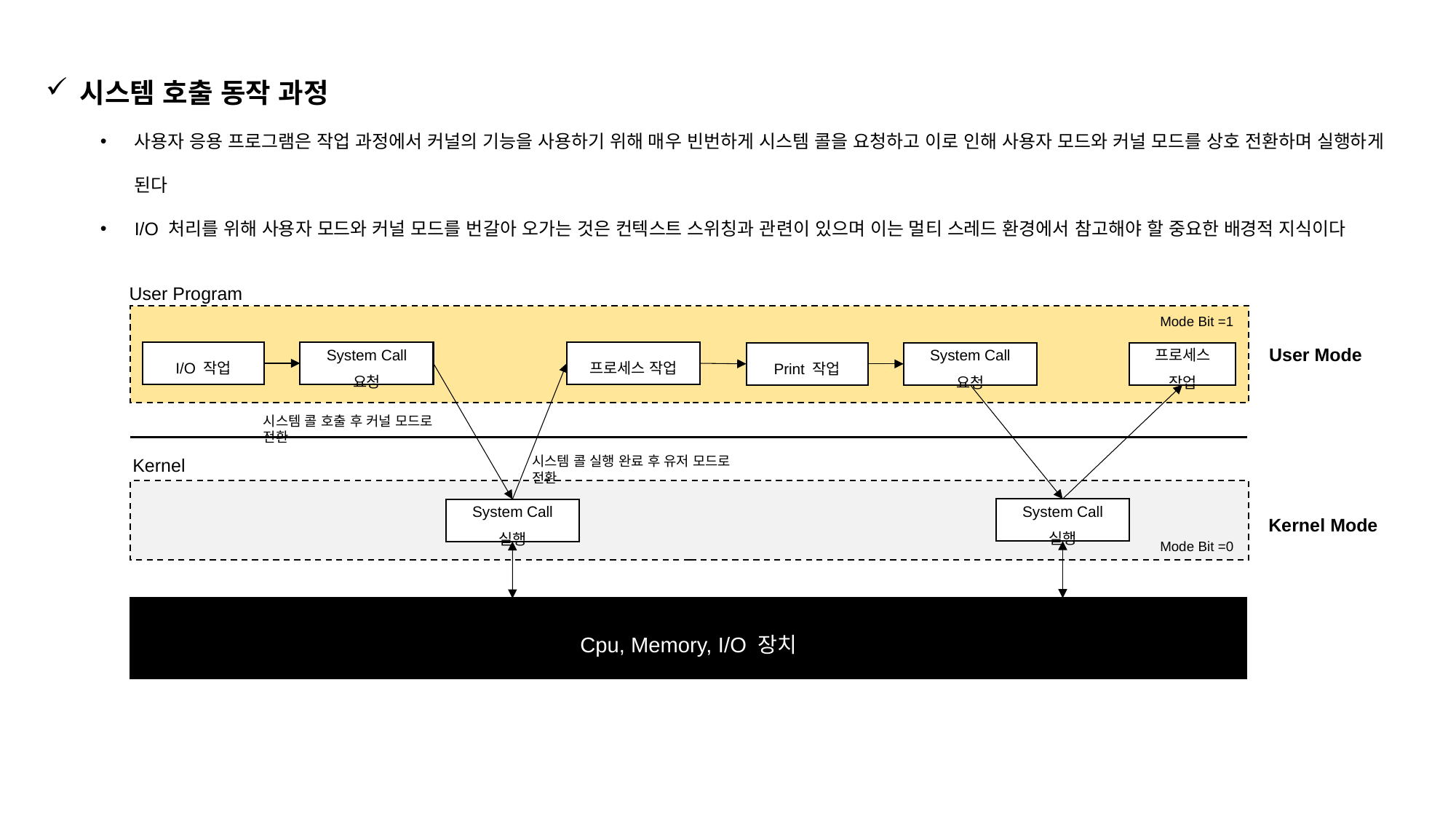

시스템 호출 동작 과정
사용자 응용 프로그램은 작업 과정에서 커널의 기능을 사용하기 위해 매우 빈번하게 시스템 콜을 요청하고 이로 인해 사용자 모드와 커널 모드를 상호 전환하며 실행하게 된다
I/O 처리를 위해 사용자 모드와 커널 모드를 번갈아 오가는 것은 컨텍스트 스위칭과 관련이 있으며 이는 멀티 스레드 환경에서 참고해야 할 중요한 배경적 지식이다
User Program

Mode Bit =1
User Mode
System Call 요청
프로세스 작업
I/O 작업
System Call 요청
프로세스 작업
Print 작업
시스템 콜 호출 후 커널 모드로 전환
Kernel
시스템 콜 실행 완료 후 유저 모드로 전환

System Call 실행
System Call 실행
Kernel Mode
Mode Bit =0
Cpu, Memory, I/O 장치